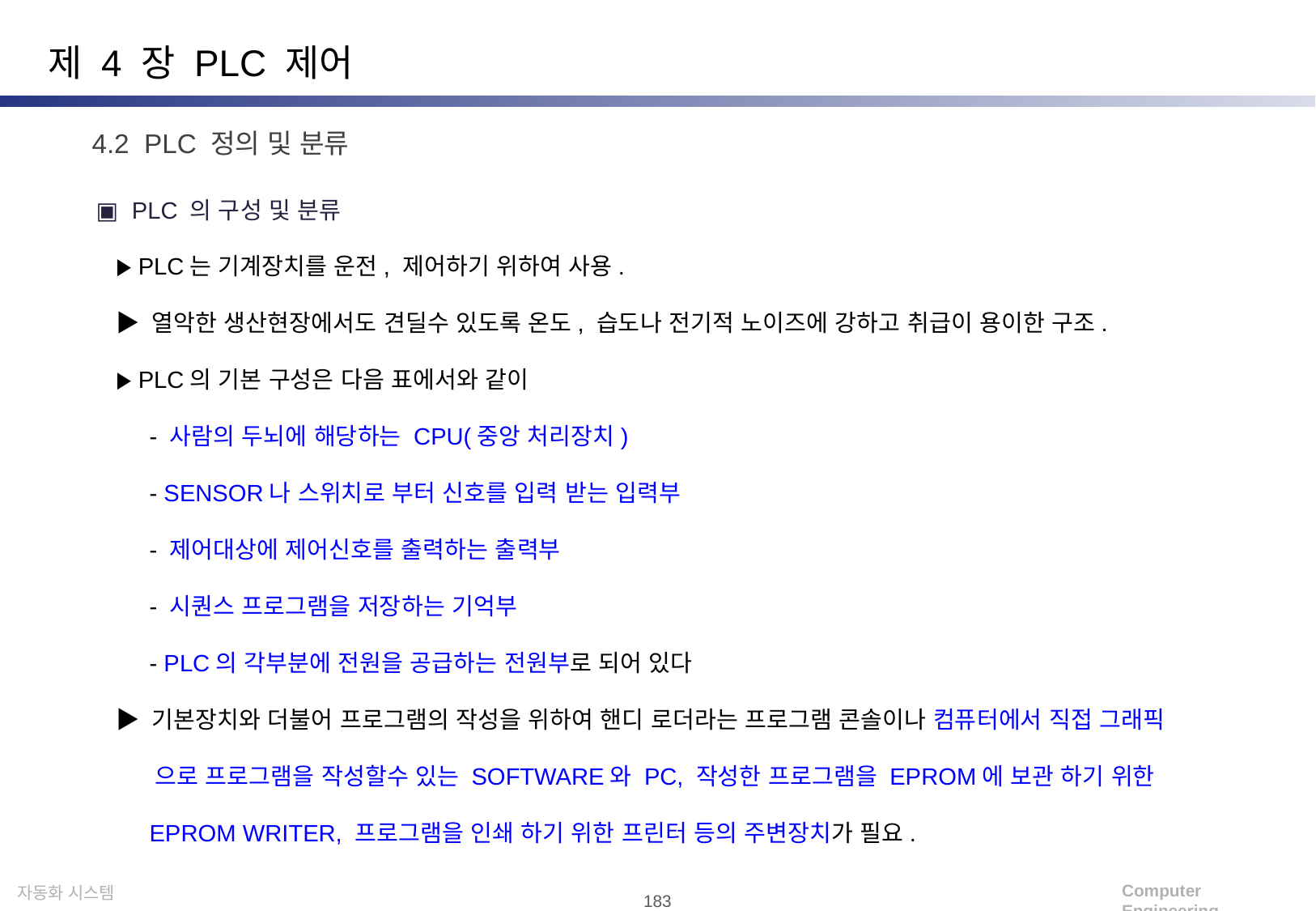

제 4 장 PLC 제어
4.2  PLC 정의 및 분류
▣  PLC 의 구성 및 분류
   ▶ PLC는 기계장치를 운전, 제어하기 위하여 사용.
   ▶ 열악한 생산현장에서도 견딜수 있도록 온도, 습도나 전기적 노이즈에 강하고 취급이 용이한 구조.
   ▶ PLC의 기본 구성은 다음 표에서와 같이
        - 사람의 두뇌에 해당하는 CPU(중앙 처리장치)
        - SENSOR나 스위치로 부터 신호를 입력 받는 입력부
        - 제어대상에 제어신호를 출력하는 출력부
        - 시퀀스 프로그램을 저장하는 기억부
        - PLC의 각부분에 전원을 공급하는 전원부로 되어 있다
   ▶ 기본장치와 더불어 프로그램의 작성을 위하여 핸디 로더라는 프로그램 콘솔이나 컴퓨터에서 직접 그래픽
        으로 프로그램을 작성할수 있는 SOFTWARE와 PC, 작성한 프로그램을 EPROM에 보관 하기 위한
        EPROM WRITER, 프로그램을 인쇄 하기 위한 프린터 등의 주변장치가 필요.